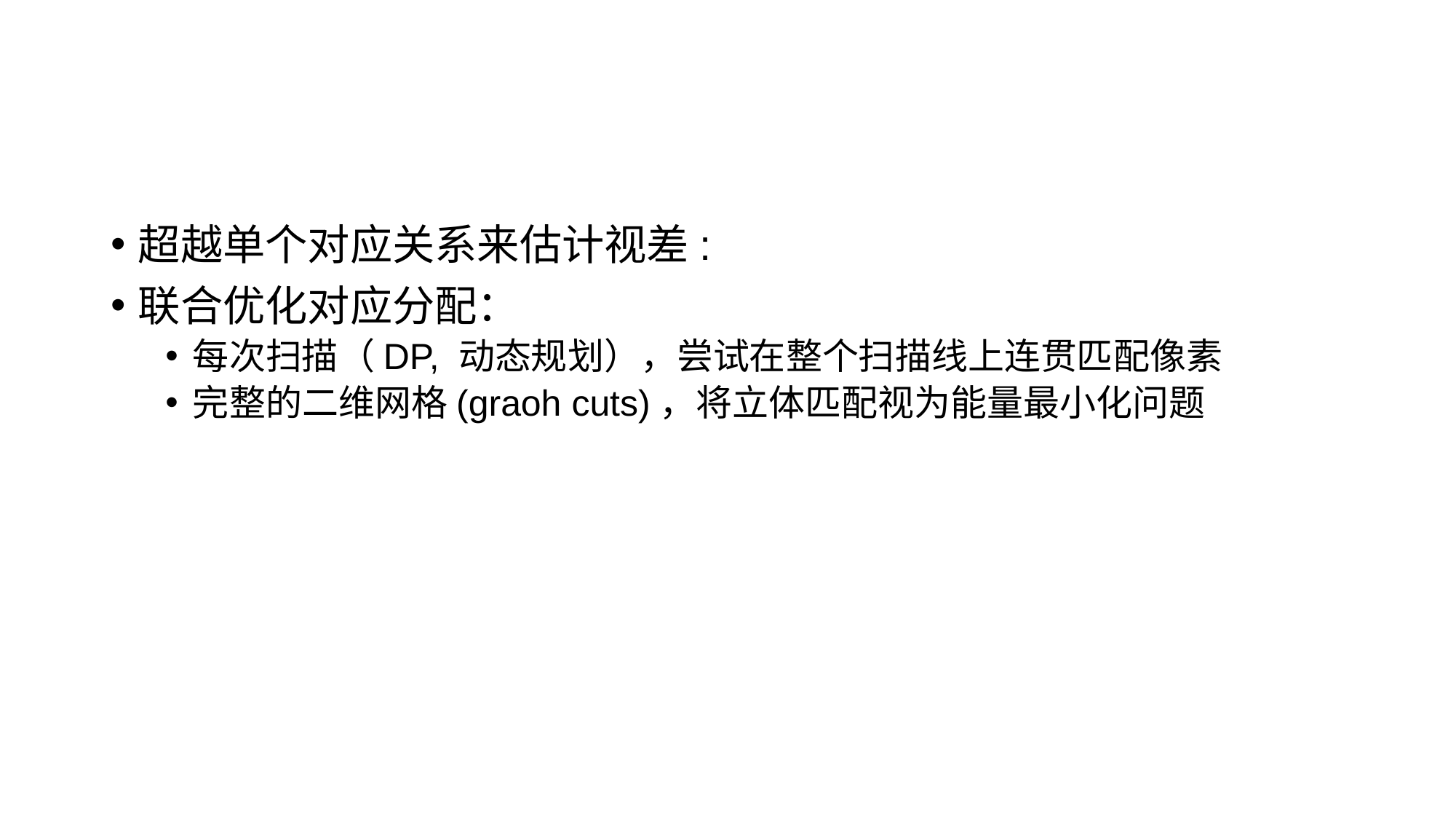

#
超越单个对应关系来估计视差:
联合优化对应分配：
每次扫描（DP, 动态规划），尝试在整个扫描线上连贯匹配像素
完整的二维网格(graoh cuts)，将立体匹配视为能量最小化问题